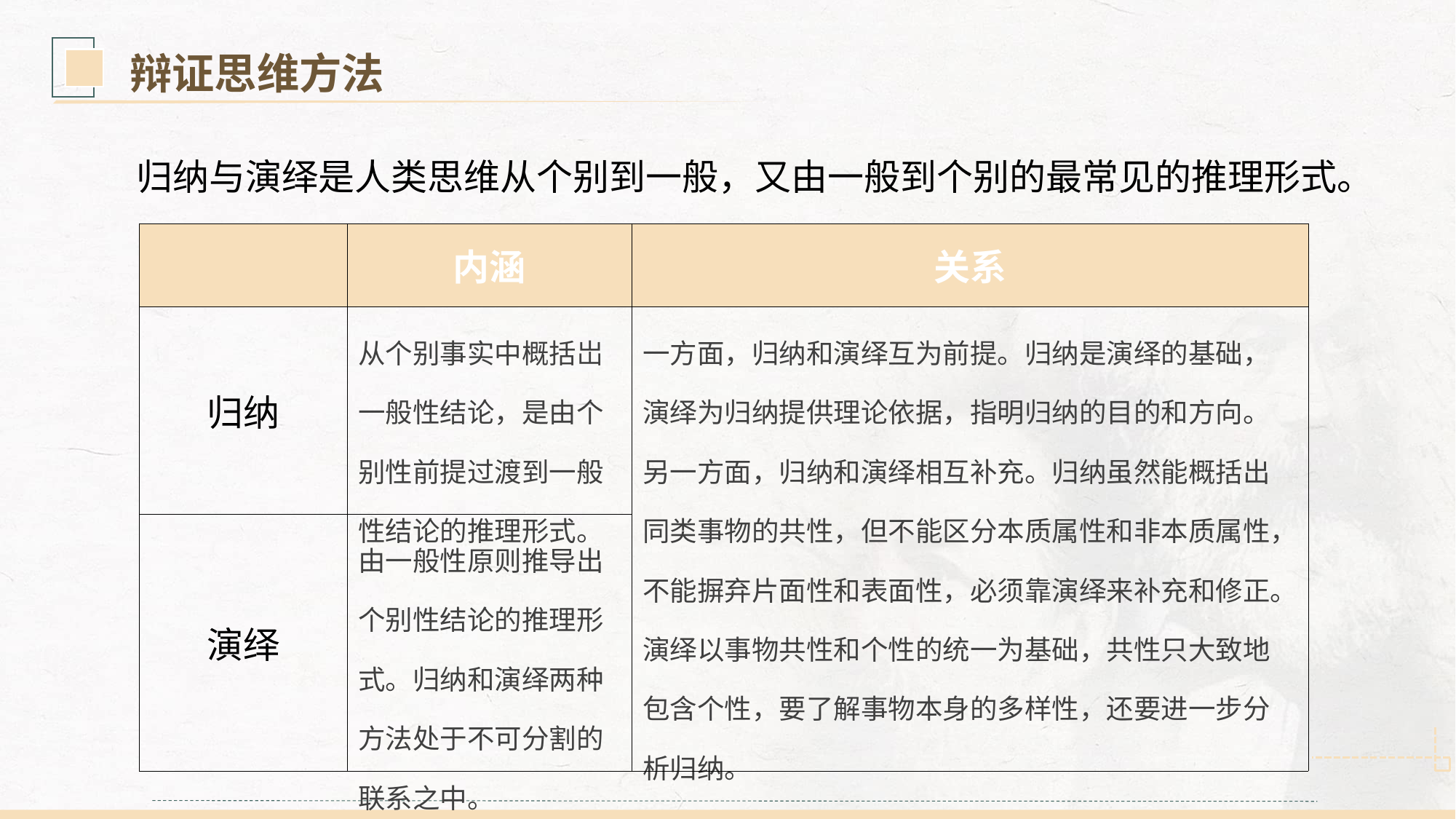

辩证思维方法

归纳与演绎是人类思维从个别到一般，又由一般到个别的最常见的推理形式。
|  | 内涵 | 关系 |
| --- | --- | --- |
| 归纳 | 从个别事实中概括岀一般性结论，是由个别性前提过渡到一般性结论的推理形式。 | 一方面，归纳和演绎互为前提。归纳是演绎的基础，演绎为归纳提供理论依据，指明归纳的目的和方向。另一方面，归纳和演绎相互补充。归纳虽然能概括出同类事物的共性，但不能区分本质属性和非本质属性，不能摒弃片面性和表面性，必须靠演绎来补充和修正。演绎以事物共性和个性的统一为基础，共性只大致地包含个性，要了解事物本身的多样性，还要进一步分析归纳。 |
| 演绎 | 由一般性原则推导出个别性结论的推理形式。归纳和演绎两种方法处于不可分割的联系之中。 |  |